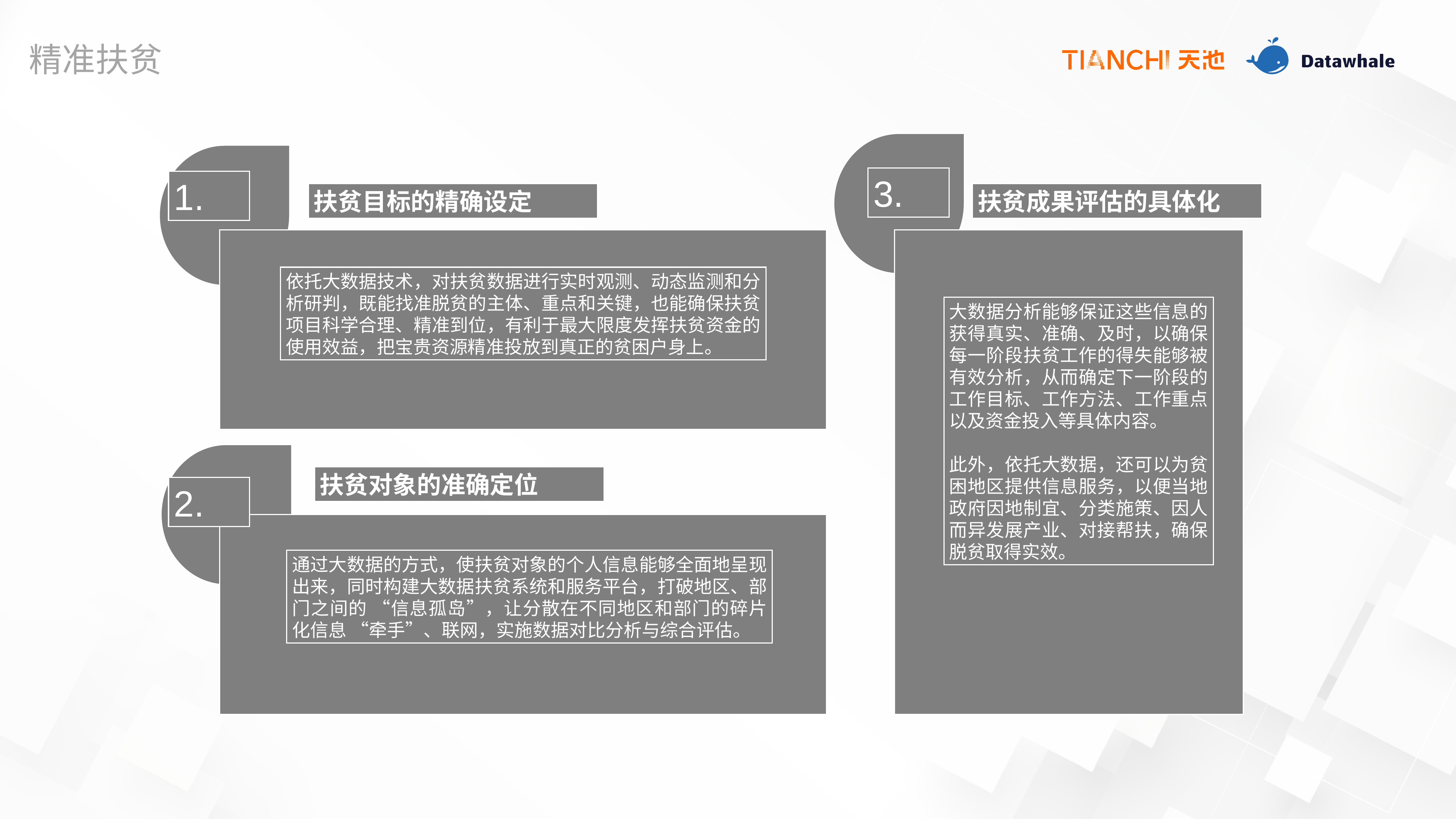

精准扶贫

3.
1.
扶贫目标的精确设定
扶贫成果评估的具体化

依托大数据技术，对扶贫数据进行实时观测、动态监测和分析研判，既能找准脱贫的主体、重点和关键，也能确保扶贫项目科学合理、精准到位，有利于最大限度发挥扶贫资金的使用效益，把宝贵资源精准投放到真正的贫困户身上。
大数据分析能够保证这些信息的获得真实、准确、及时，以确保每一阶段扶贫工作的得失能够被有效分析，从而确定下一阶段的工作目标、工作方法、工作重点以及资金投入等具体内容。

此外，依托大数据，还可以为贫困地区提供信息服务，以便当地政府因地制宜、分类施策、因人而异发展产业、对接帮扶，确保脱贫取得实效。

扶贫对象的准确定位
2.

通过大数据的方式，使扶贫对象的个人信息能够全面地呈现出来，同时构建大数据扶贫系统和服务平台，打破地区、部门之间的 “信息孤岛”，让分散在不同地区和部门的碎片化信息 “牵手”、联网，实施数据对比分析与综合评估。